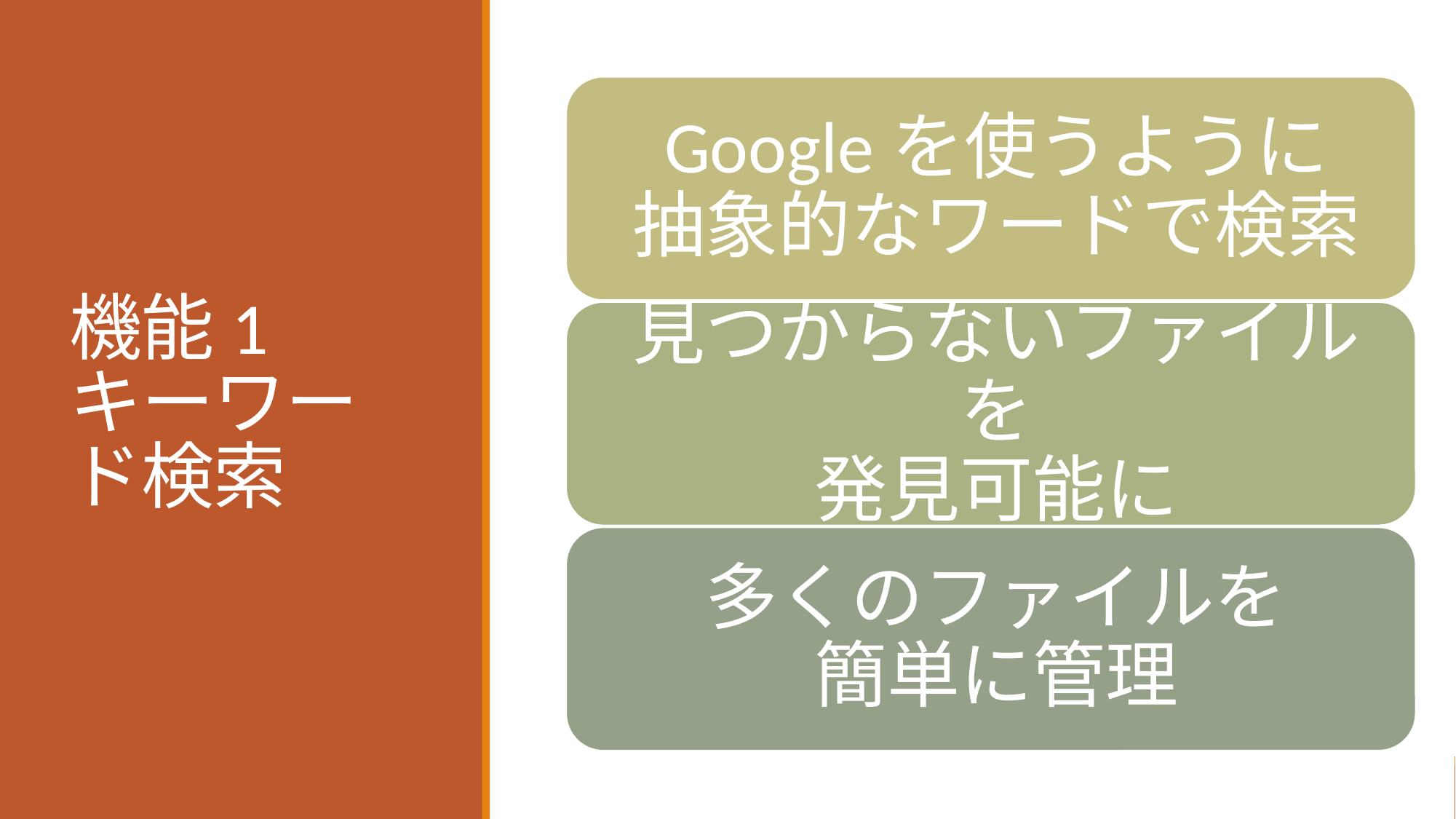

# 機能1 キーワード検索
Googleを使うように
抽象的なワードで検索
見つからないファイルを
発見可能に
多くのファイルを
簡単に管理